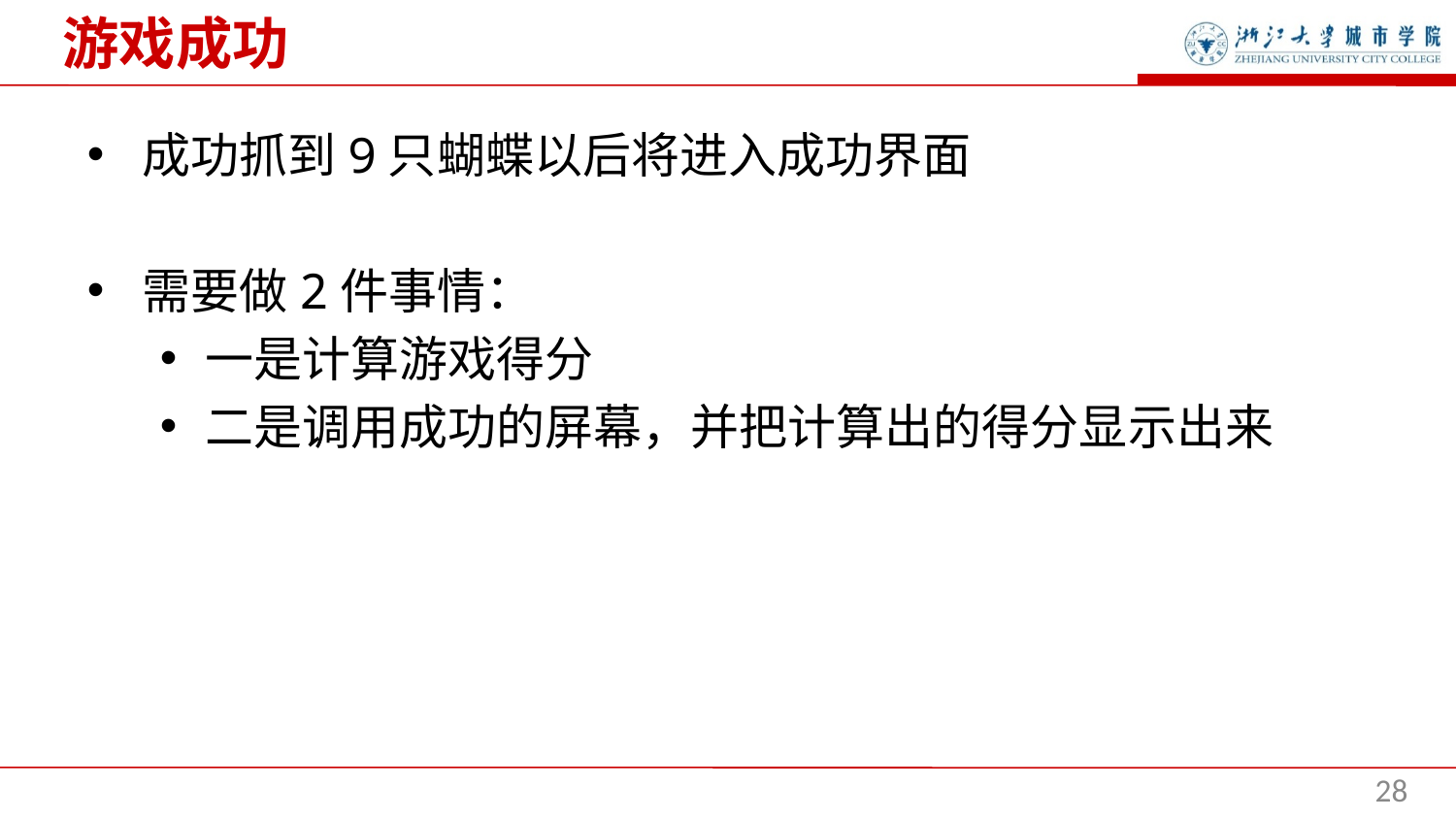

游戏成功
成功抓到9只蝴蝶以后将进入成功界面

需要做2件事情：
一是计算游戏得分
二是调用成功的屏幕，并把计算出的得分显示出来

28